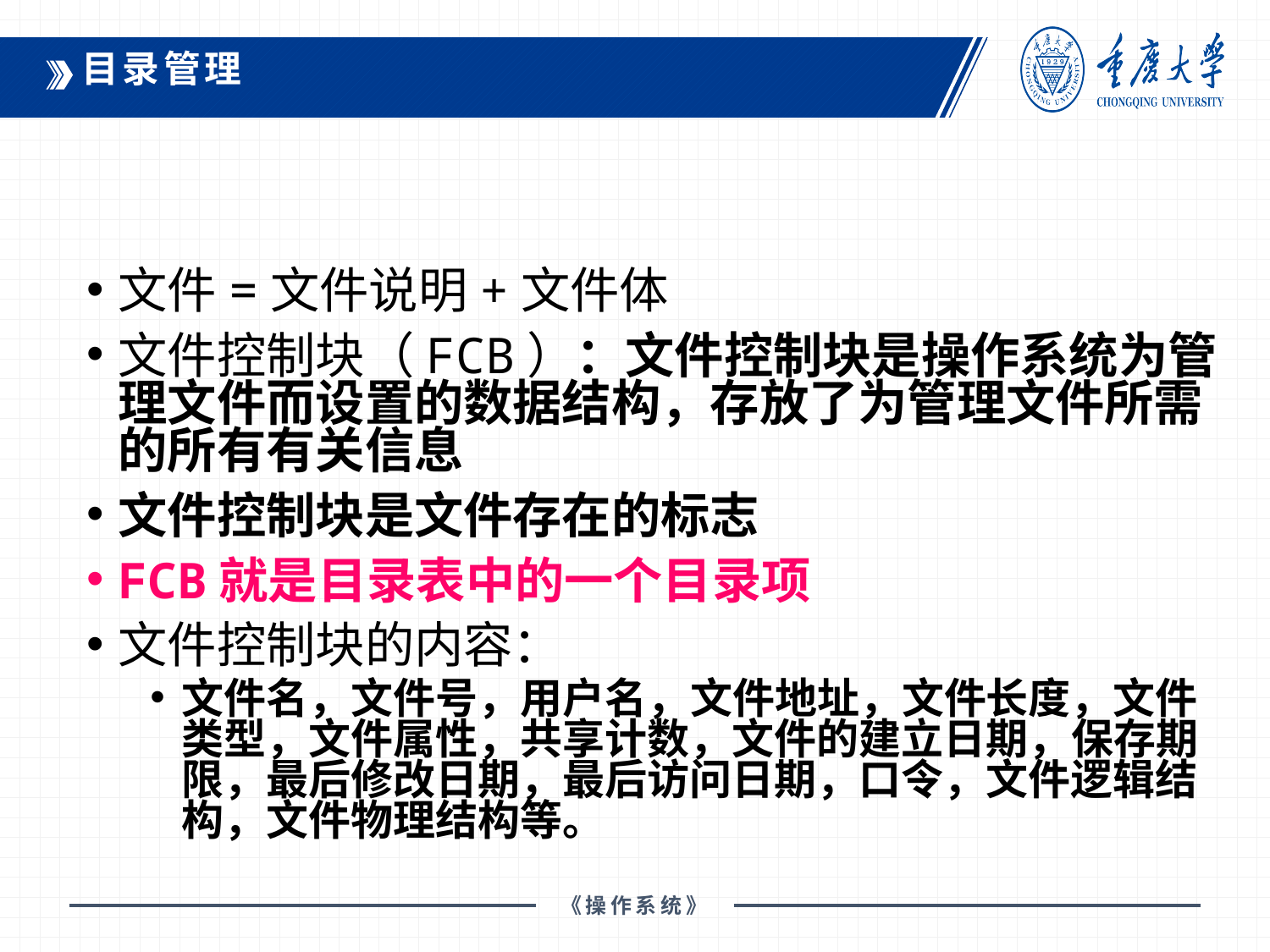

目录管理

文件=文件说明+文件体
文件控制块（FCB）：文件控制块是操作系统为管理文件而设置的数据结构，存放了为管理文件所需的所有有关信息
文件控制块是文件存在的标志
FCB就是目录表中的一个目录项
文件控制块的内容：
文件名，文件号，用户名，文件地址，文件长度，文件类型，文件属性，共享计数，文件的建立日期，保存期限，最后修改日期，最后访问日期，口令，文件逻辑结构，文件物理结构等。